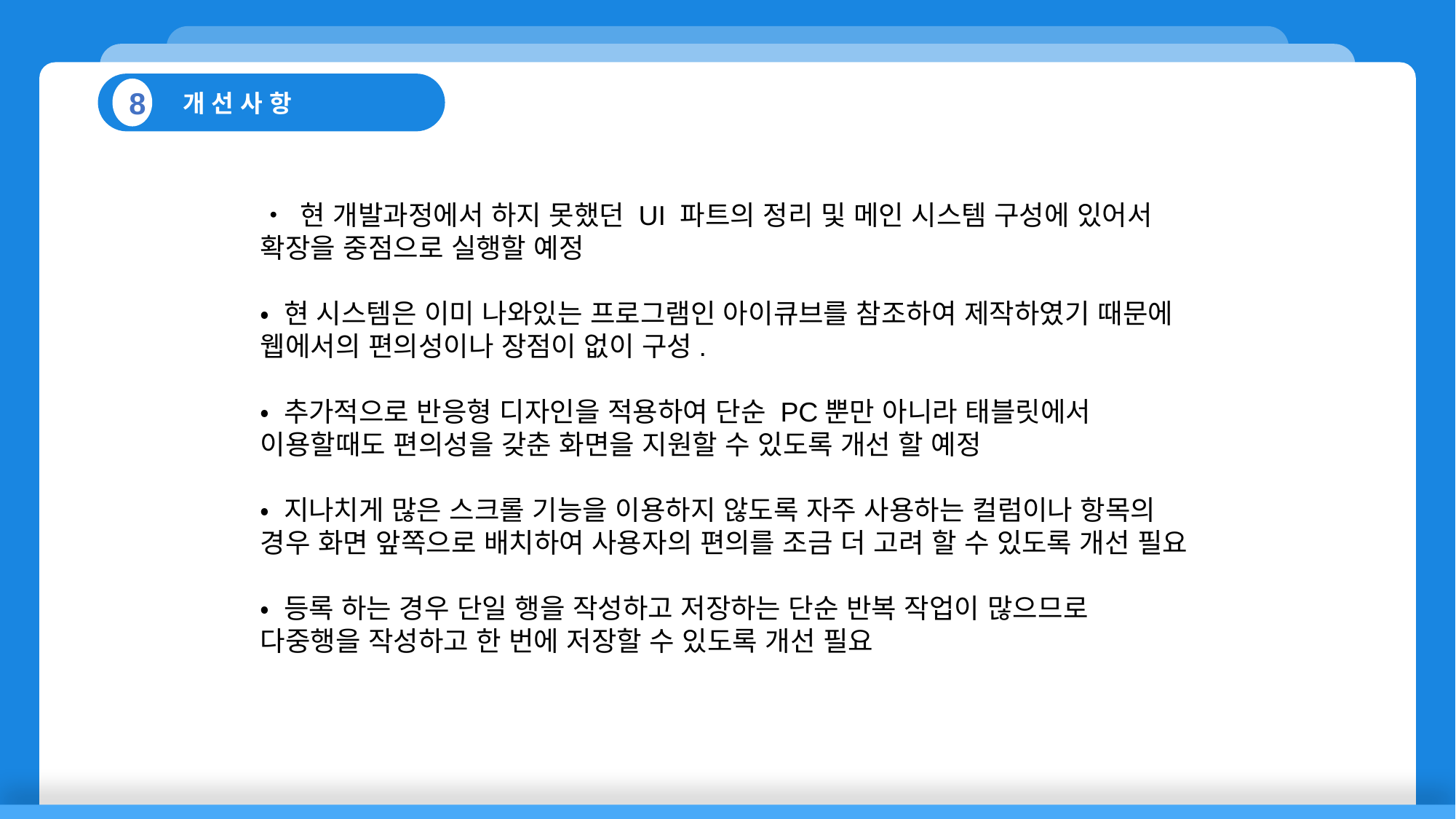

개 선 사 항
8
• 현 개발과정에서 하지 못했던 UI 파트의 정리 및 메인 시스템 구성에 있어서 확장을 중점으로 실행할 예정

• 현 시스템은 이미 나와있는 프로그램인 아이큐브를 참조하여 제작하였기 때문에 웹에서의 편의성이나 장점이 없이 구성.

• 추가적으로 반응형 디자인을 적용하여 단순 PC뿐만 아니라 태블릿에서 이용할때도 편의성을 갖춘 화면을 지원할 수 있도록 개선 할 예정

• 지나치게 많은 스크롤 기능을 이용하지 않도록 자주 사용하는 컬럼이나 항목의 경우 화면 앞쪽으로 배치하여 사용자의 편의를 조금 더 고려 할 수 있도록 개선 필요

• 등록 하는 경우 단일 행을 작성하고 저장하는 단순 반복 작업이 많으므로 다중행을 작성하고 한 번에 저장할 수 있도록 개선 필요